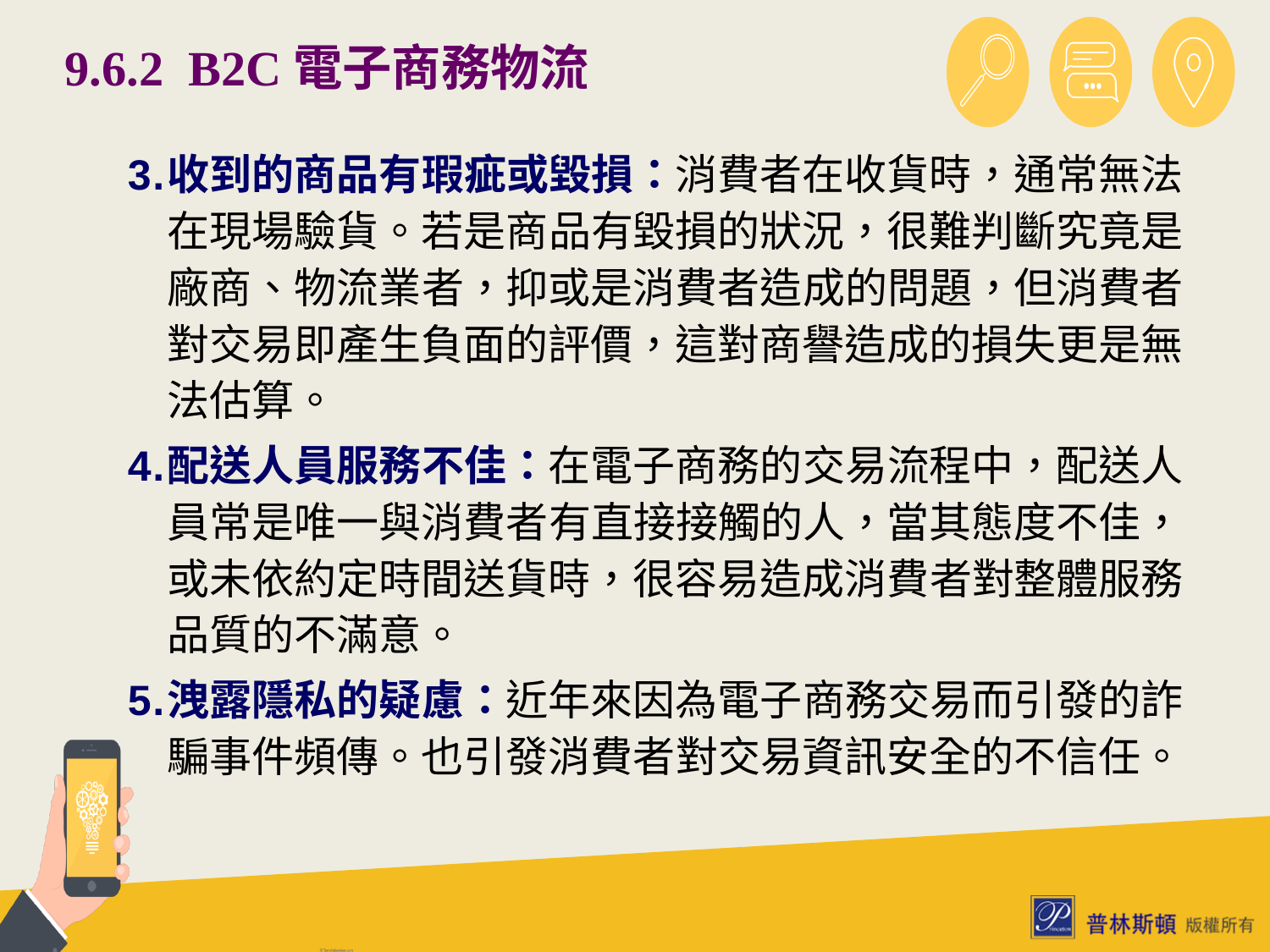

# 9.6.2  B2C電子商務物流
收到的商品有瑕疵或毀損：消費者在收貨時，通常無法在現場驗貨。若是商品有毀損的狀況，很難判斷究竟是廠商、物流業者，抑或是消費者造成的問題，但消費者對交易即產生負面的評價，這對商譽造成的損失更是無法估算。
配送人員服務不佳：在電子商務的交易流程中，配送人員常是唯一與消費者有直接接觸的人，當其態度不佳，或未依約定時間送貨時，很容易造成消費者對整體服務品質的不滿意。
洩露隱私的疑慮：近年來因為電子商務交易而引發的詐騙事件頻傳。也引發消費者對交易資訊安全的不信任。